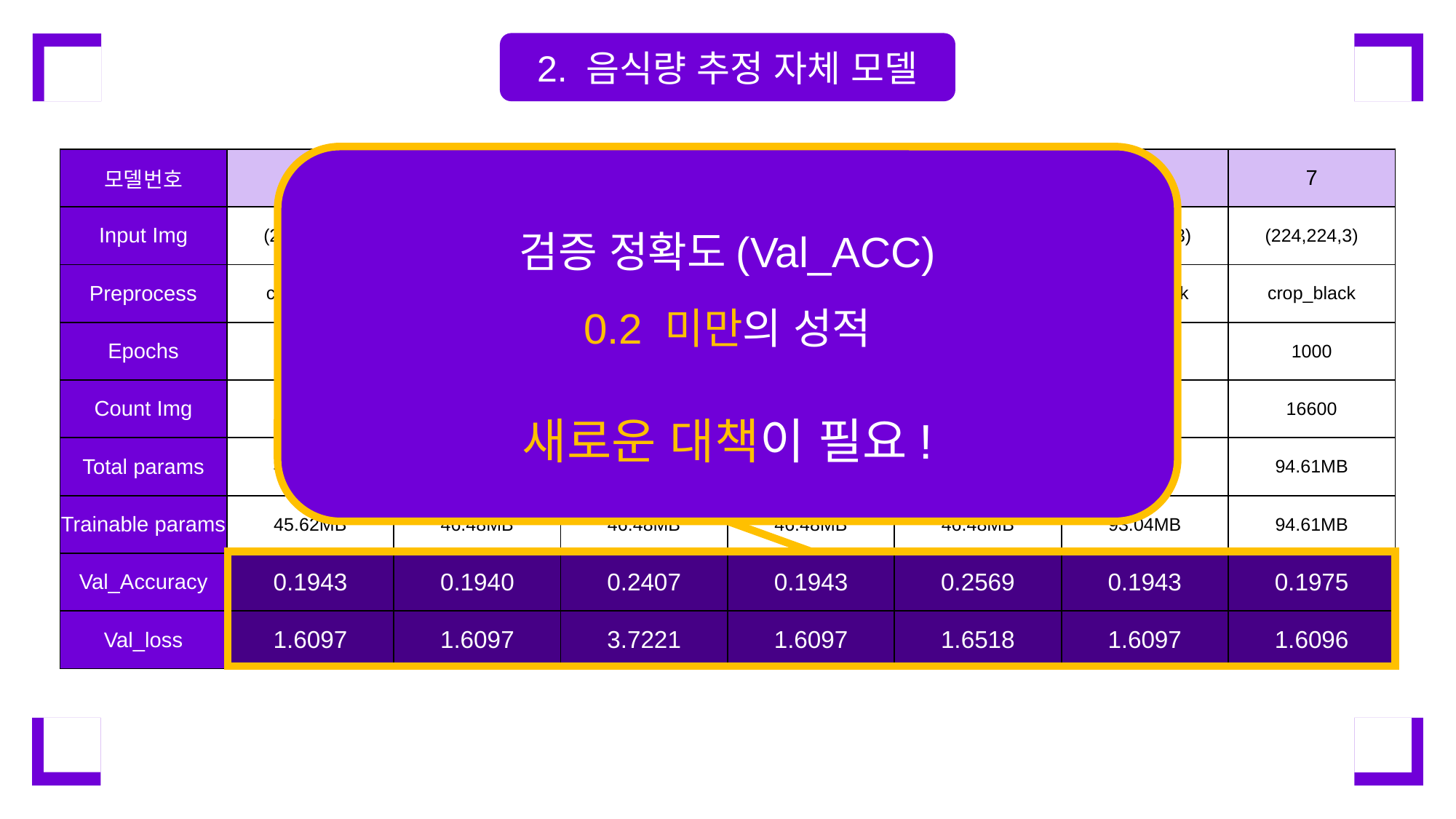

2. 음식량 추정 자체 모델

검증 정확도(Val_ACC)
0.2 미만의 성적

새로운 대책이 필요!

| 모델번호 | 1 | 2 | 3 | 4 | 5 | 6 | 7 |
| --- | --- | --- | --- | --- | --- | --- | --- |
| Input Img | (224,224,3) | (224,224,3) | (224,224,3) | (224,224,3) | (224,224,3) | (224,224,3) | (224,224,3) |
| Preprocess | crop\_black | crop\_black | crop\_black | crop\_black | crop\_black | crop\_black | crop\_black |
| Epochs | 1000 | 1000 | 1000 | 1000 | 1000 | 1000 | 1000 |
| Count Img | 16600 | 16600 | 16600 | 16600 | 16600 | 16600 | 16600 |
| Total params | 45.62MB | 46.48MB | 46.48MB | 46.48MB | 46.48MB | 93.04MB | 94.61MB |
| Trainable params | 45.62MB | 46.48MB | 46.48MB | 46.48MB | 46.48MB | 93.04MB | 94.61MB |
| Val\_Accuracy | 0.1943 | 0.1940 | 0.2407 | 0.1943 | 0.2569 | 0.1943 | 0.1975 |
| Val\_loss | 1.6097 | 1.6097 | 3.7221 | 1.6097 | 1.6518 | 1.6097 | 1.6096 |